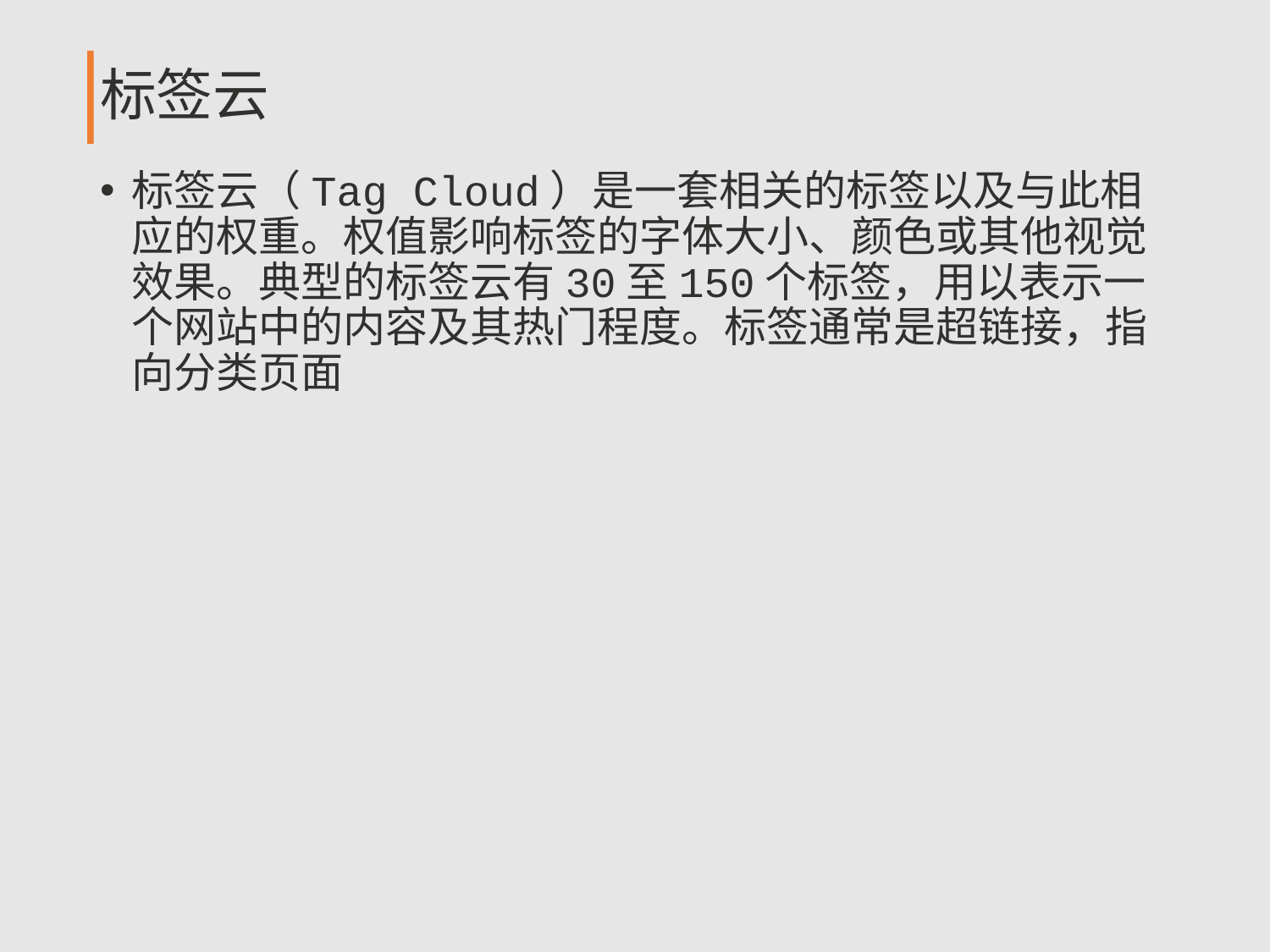

# 标签云
标签云（Tag Cloud）是一套相关的标签以及与此相应的权重。权值影响标签的字体大小、颜色或其他视觉效果。典型的标签云有30至150个标签，用以表示一个网站中的内容及其热门程度。标签通常是超链接，指向分类页面